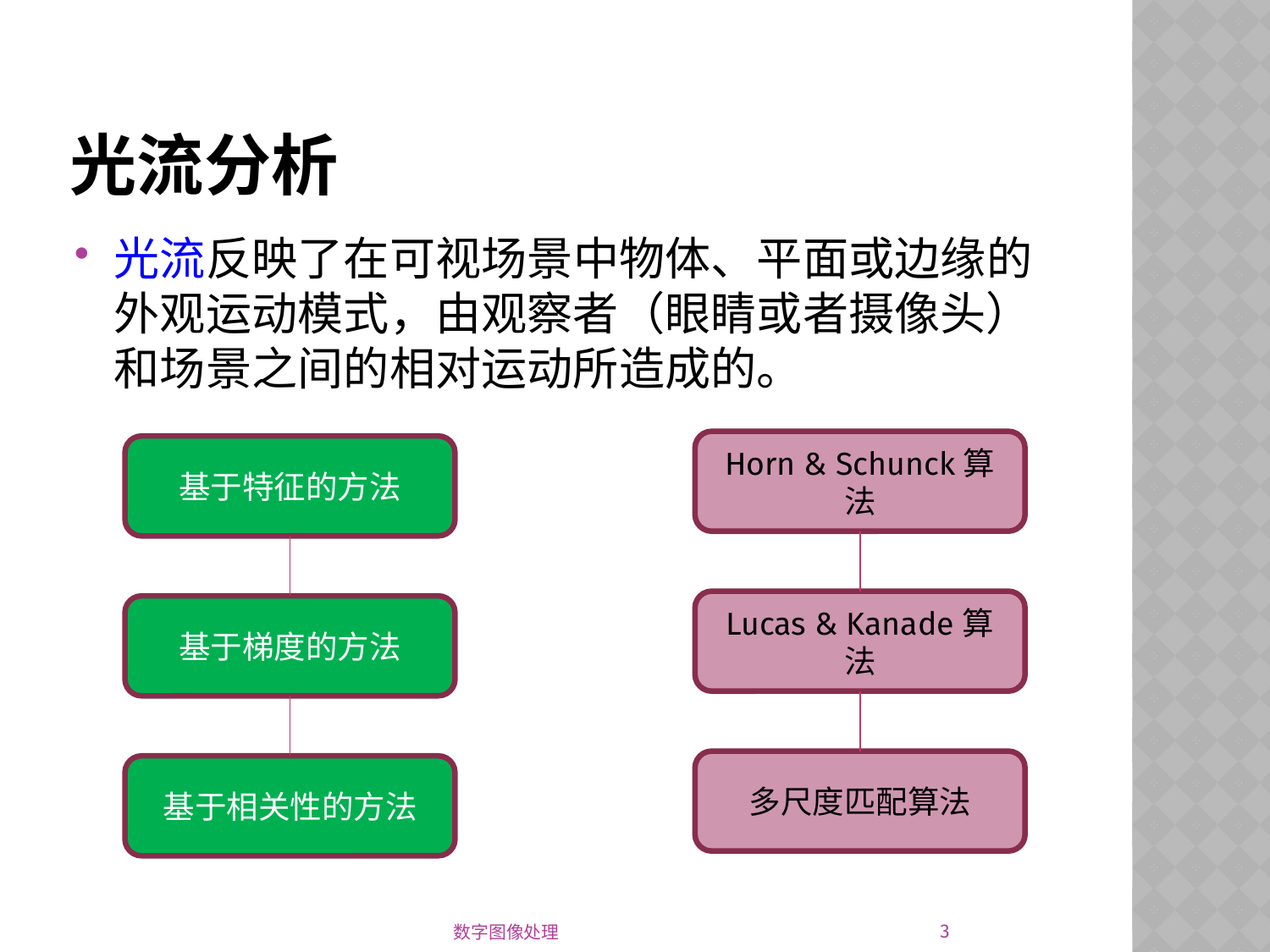

# 光流分析
光流反映了在可视场景中物体、平面或边缘的外观运动模式，由观察者（眼睛或者摄像头）和场景之间的相对运动所造成的。
Horn & Schunck算法
基于特征的方法
Lucas & Kanade算法
基于梯度的方法
多尺度匹配算法
基于相关性的方法
3
数字图像处理